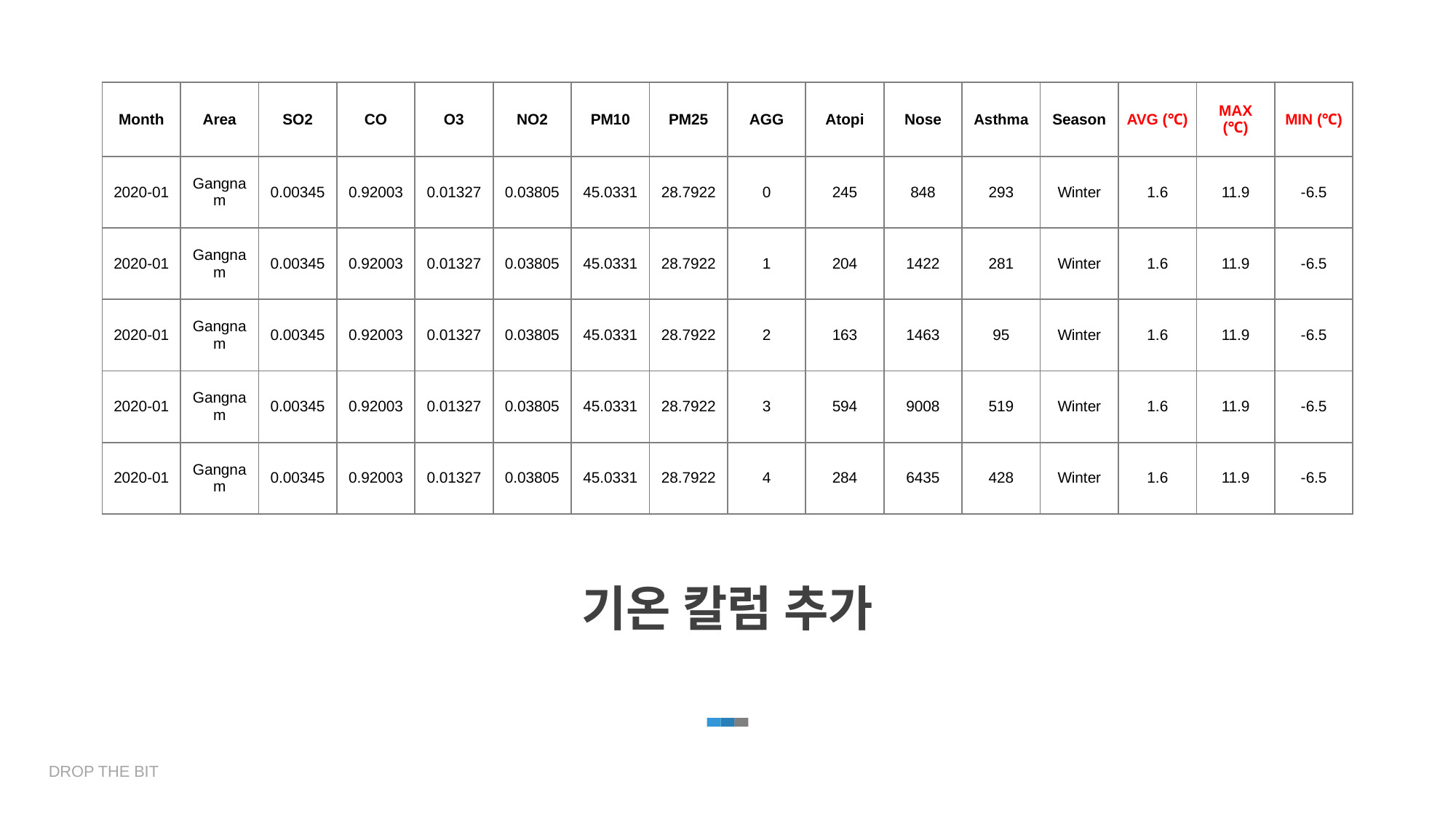

| Month | Area | SO2 | CO | O3 | NO2 | PM10 | PM25 | AGG | Atopi | Nose | Asthma | Season | AVG (℃) | MAX (℃) | MIN (℃) |
| --- | --- | --- | --- | --- | --- | --- | --- | --- | --- | --- | --- | --- | --- | --- | --- |
| 2020-01 | Gangnam | 0.00345 | 0.92003 | 0.01327 | 0.03805 | 45.0331 | 28.7922 | 0 | 245 | 848 | 293 | Winter | 1.6 | 11.9 | -6.5 |
| 2020-01 | Gangnam | 0.00345 | 0.92003 | 0.01327 | 0.03805 | 45.0331 | 28.7922 | 1 | 204 | 1422 | 281 | Winter | 1.6 | 11.9 | -6.5 |
| 2020-01 | Gangnam | 0.00345 | 0.92003 | 0.01327 | 0.03805 | 45.0331 | 28.7922 | 2 | 163 | 1463 | 95 | Winter | 1.6 | 11.9 | -6.5 |
| 2020-01 | Gangnam | 0.00345 | 0.92003 | 0.01327 | 0.03805 | 45.0331 | 28.7922 | 3 | 594 | 9008 | 519 | Winter | 1.6 | 11.9 | -6.5 |
| 2020-01 | Gangnam | 0.00345 | 0.92003 | 0.01327 | 0.03805 | 45.0331 | 28.7922 | 4 | 284 | 6435 | 428 | Winter | 1.6 | 11.9 | -6.5 |
| Month | Area | SO2 | CO | O3 | NO2 | PM10 | PM25 | AGG | Atopi | Nose | Asthma | Season |
| --- | --- | --- | --- | --- | --- | --- | --- | --- | --- | --- | --- | --- |
| 2020-01 | Gangnam | 0.003452 | 0.920034 | 0.013274 | 0.038058 | 45.03313 | 28.79224 | 0 | 245 | 848 | 293 | Winter |
| 2020-01 | Gangnam | 0.003452 | 0.920034 | 0.013274 | 0.038058 | 45.03313 | 28.79224 | 1 | 204 | 1422 | 281 | Winter |
| 2020-01 | Gangnam | 0.003452 | 0.920034 | 0.013274 | 0.038058 | 45.03313 | 28.79224 | 2 | 163 | 1463 | 95 | Winter |
| 2020-01 | Gangnam | 0.003452 | 0.920034 | 0.013274 | 0.038058 | 45.03313 | 28.79224 | 3 | 594 | 9008 | 519 | Winter |
| 2020-01 | Gangnam | 0.003452 | 0.920034 | 0.013274 | 0.038058 | 45.03313 | 28.79224 | 4 | 284 | 6435 | 428 | Winter |
기온 칼럼 추가

DROP THE BIT